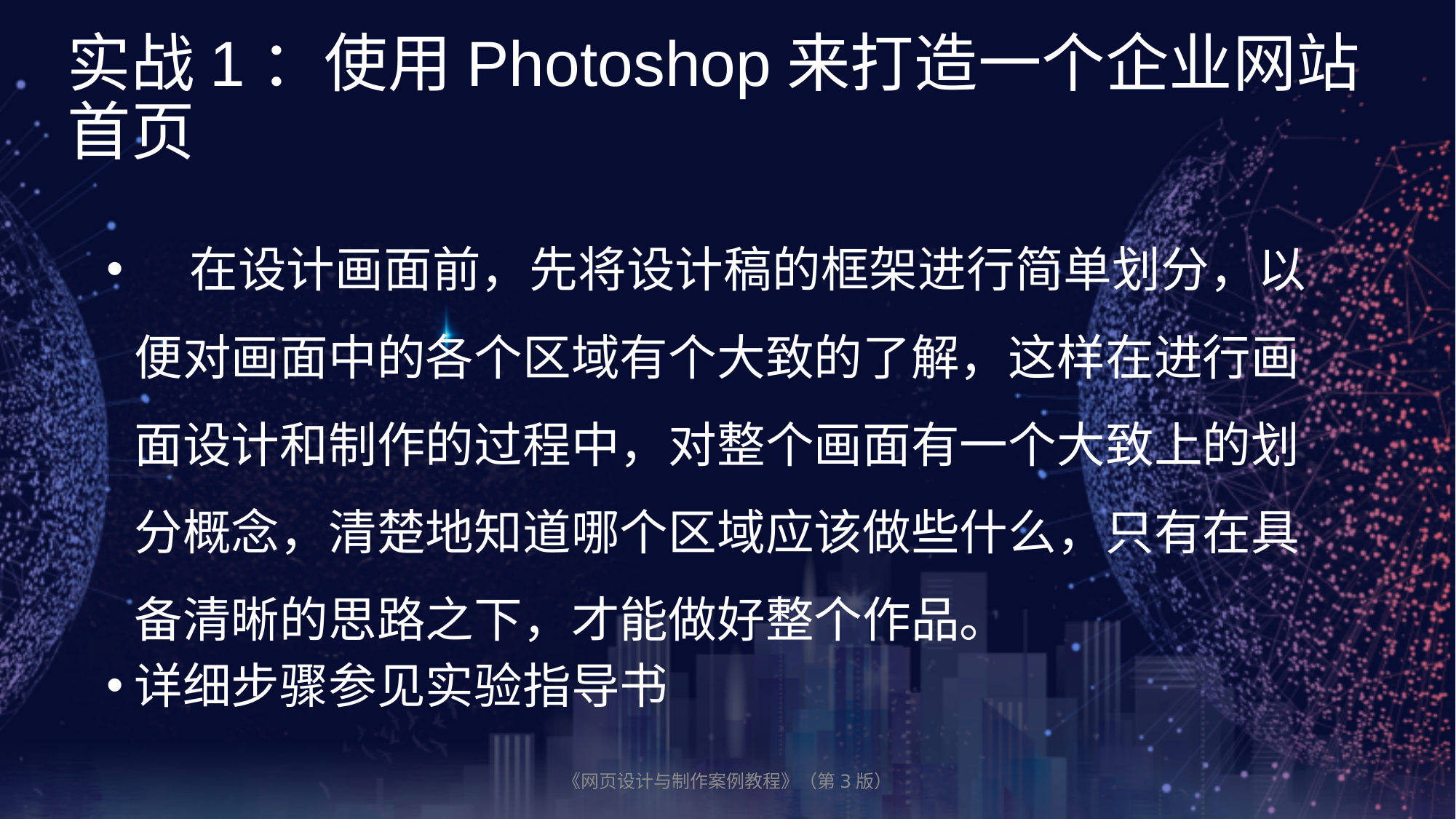

实战1：使用Photoshop来打造一个企业网站首页
    在设计画面前，先将设计稿的框架进行简单划分，以便对画面中的各个区域有个大致的了解，这样在进行画面设计和制作的过程中，对整个画面有一个大致上的划分概念，清楚地知道哪个区域应该做些什么，只有在具备清晰的思路之下，才能做好整个作品。
详细步骤参见实验指导书
《网页设计与制作案例教程》（第3版）